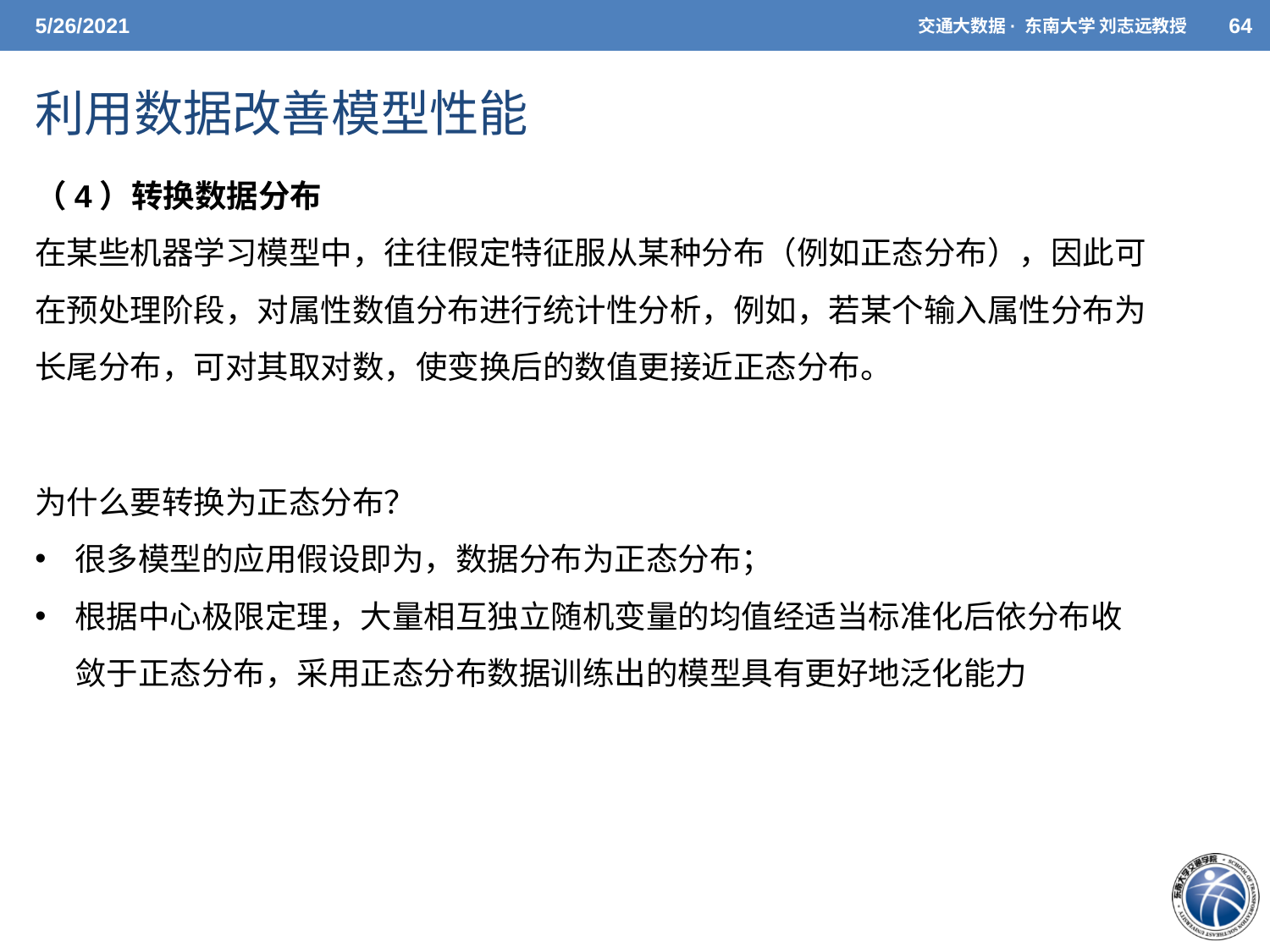

5/26/2021
交通大数据· 东南大学 刘志远教授
64
# 利用数据改善模型性能
（4）转换数据分布
在某些机器学习模型中，往往假定特征服从某种分布（例如正态分布），因此可在预处理阶段，对属性数值分布进行统计性分析，例如，若某个输入属性分布为长尾分布，可对其取对数，使变换后的数值更接近正态分布。
为什么要转换为正态分布？
很多模型的应用假设即为，数据分布为正态分布；
根据中心极限定理，大量相互独立随机变量的均值经适当标准化后依分布收敛于正态分布，采用正态分布数据训练出的模型具有更好地泛化能力